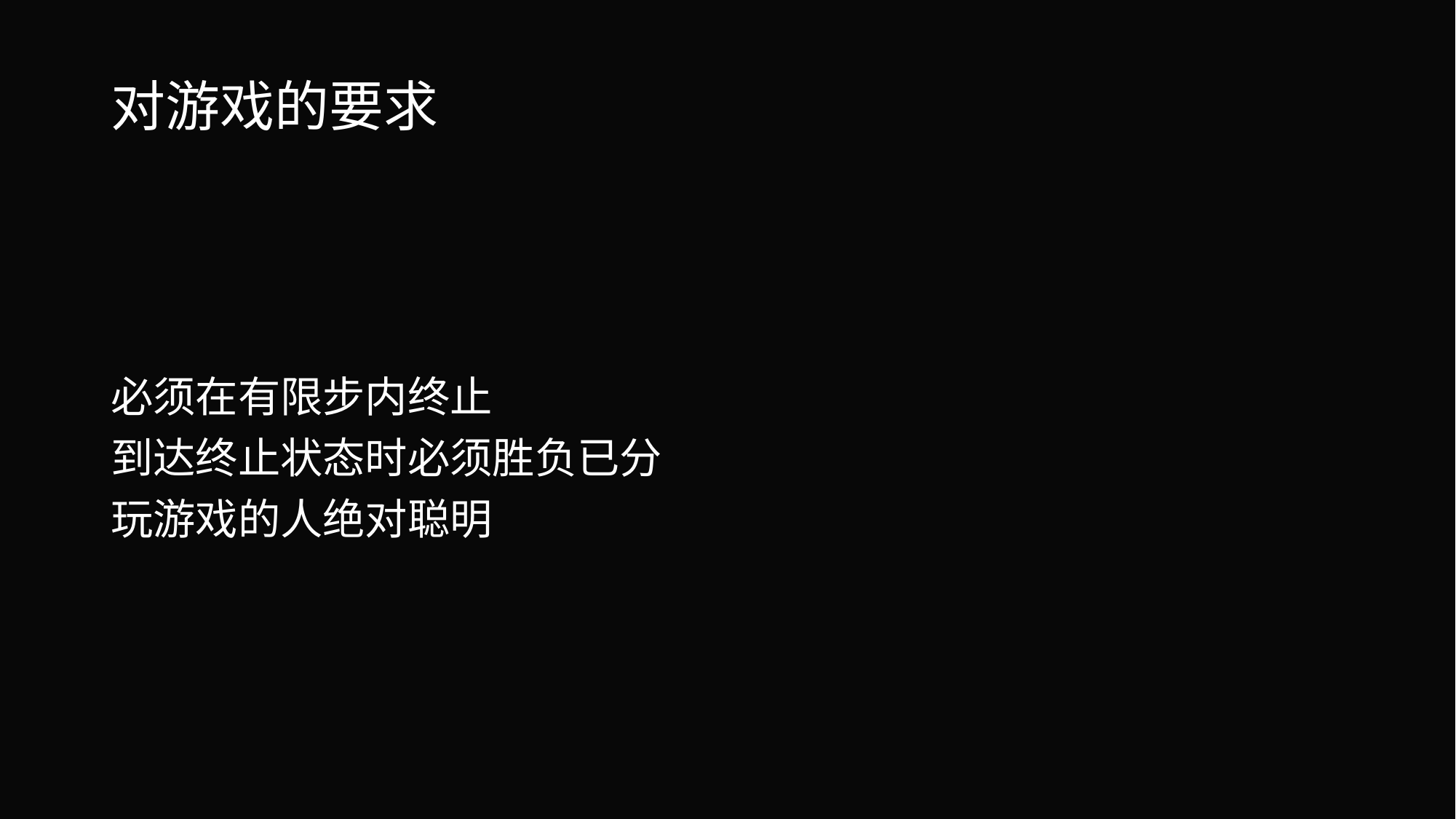

# 对游戏的要求
必须在有限步内终止
到达终止状态时必须胜负已分
玩游戏的人绝对聪明